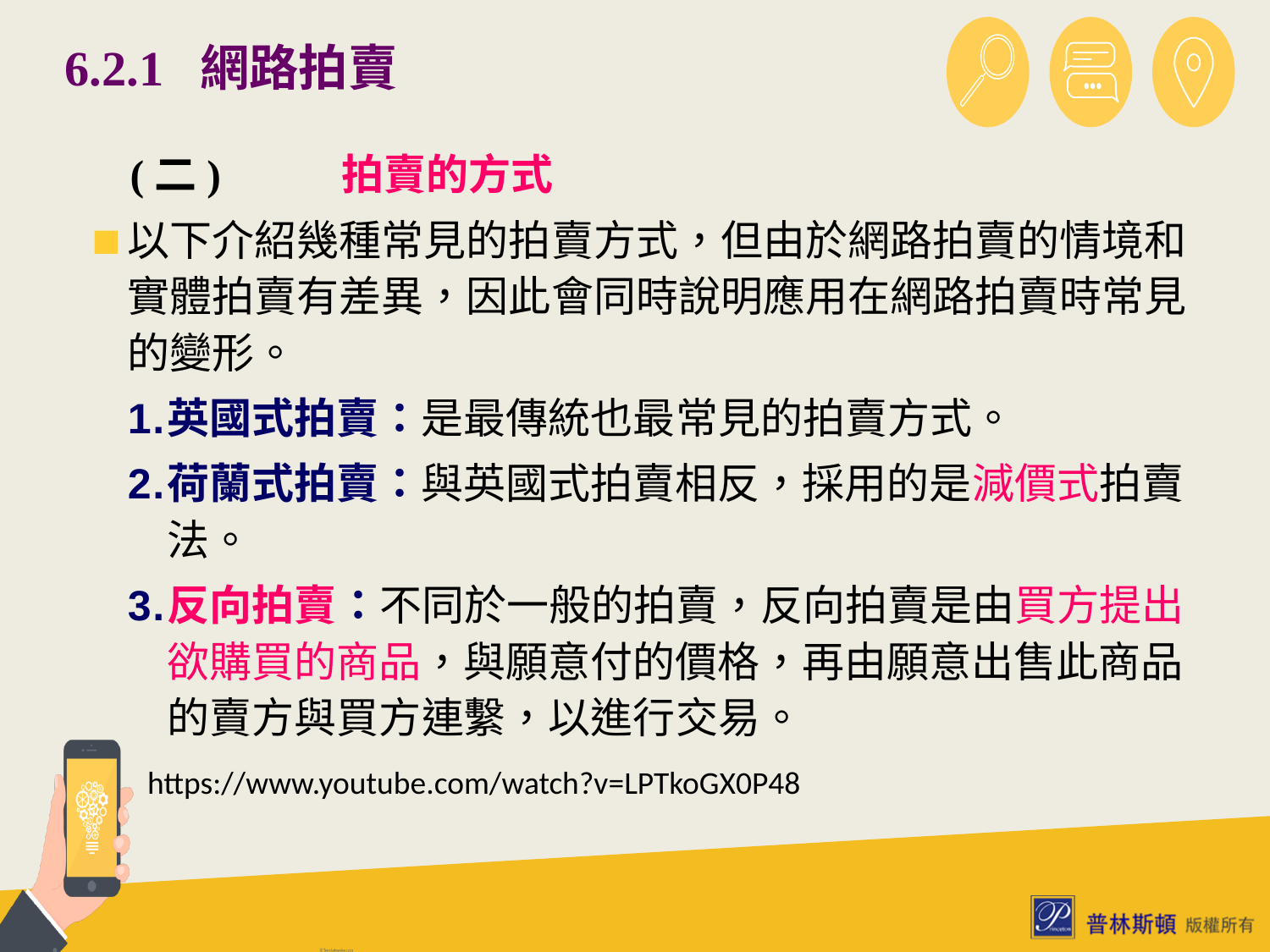

# 6.2.1  網路拍賣
    (二)	拍賣的方式
以下介紹幾種常見的拍賣方式，但由於網路拍賣的情境和實體拍賣有差異，因此會同時說明應用在網路拍賣時常見的變形。
英國式拍賣：是最傳統也最常見的拍賣方式。
荷蘭式拍賣：與英國式拍賣相反，採用的是減價式拍賣法。
反向拍賣：不同於一般的拍賣，反向拍賣是由買方提出欲購買的商品，與願意付的價格，再由願意出售此商品的賣方與買方連繫，以進行交易。
https://www.youtube.com/watch?v=LPTkoGX0P48